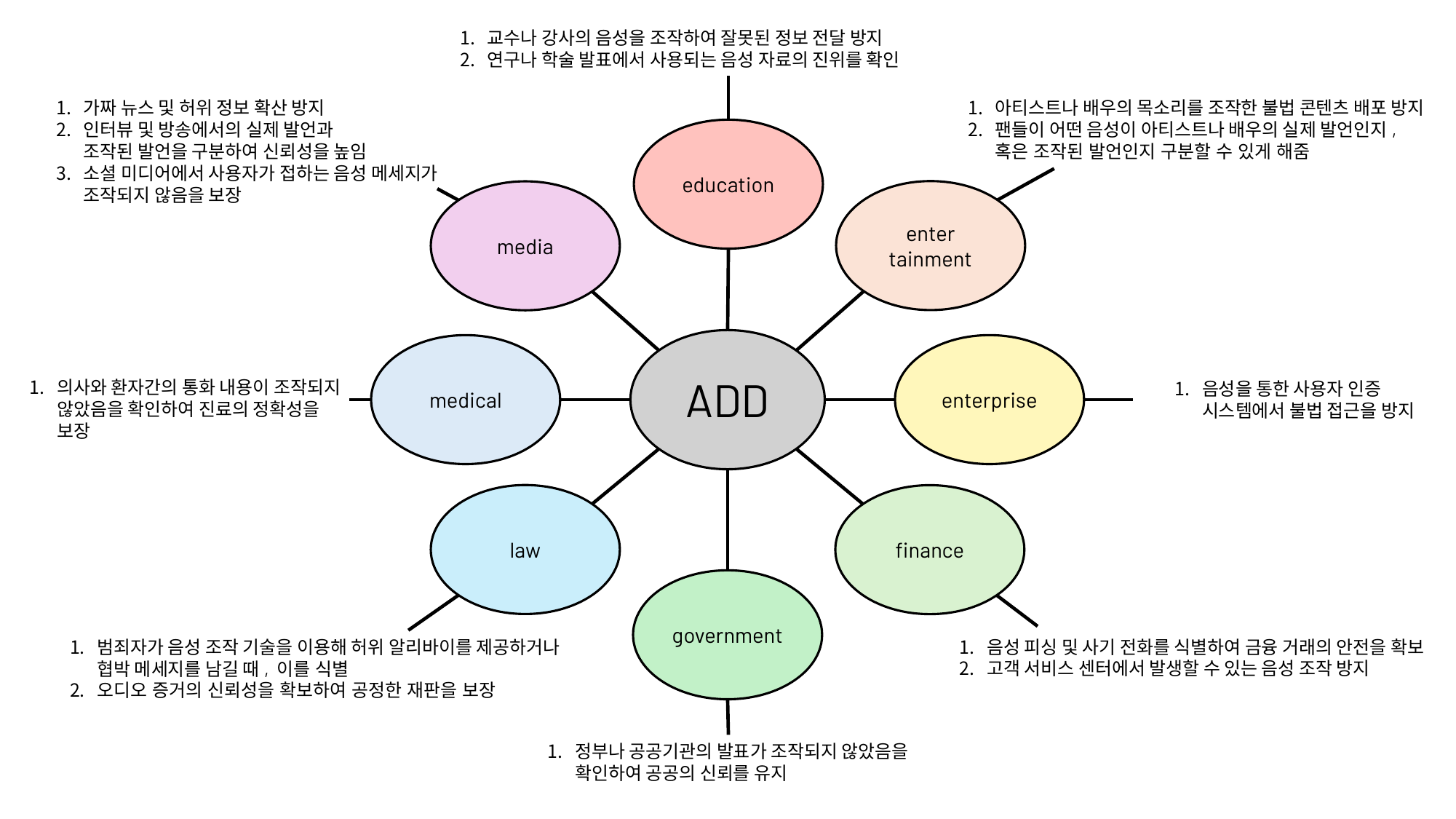

교수나 강사의 음성을 조작하여 잘못된 정보 전달 방지
연구나 학술 발표에서 사용되는 음성 자료의 진위를 확인
가짜 뉴스 및 허위 정보 확산 방지
인터뷰 및 방송에서의 실제 발언과
조작된 발언을 구분하여 신뢰성을 높임
소셜 미디어에서 사용자가 접하는 음성 메세지가
조작되지 않음을 보장
아티스트나 배우의 목소리를 조작한 불법 콘텐츠 배포 방지
팬들이 어떤 음성이 아티스트나 배우의 실제 발언인지,
혹은 조작된 발언인지 구분할 수 있게 해줌
education
enter
tainment
media
ADD
medical
enterprise
law
finance
government
의사와 환자간의 통화 내용이 조작되지
않았음을 확인하여 진료의 정확성을
보장
음성을 통한 사용자 인증
시스템에서 불법 접근을 방지
범죄자가 음성 조작 기술을 이용해 허위 알리바이를 제공하거나
협박 메세지를 남길 때, 이를 식별
오디오 증거의 신뢰성을 확보하여 공정한 재판을 보장
음성 피싱 및 사기 전화를 식별하여 금융 거래의 안전을 확보
고객 서비스 센터에서 발생할 수 있는 음성 조작 방지
정부나 공공기관의 발표가 조작되지 않았음을
확인하여 공공의 신뢰를 유지